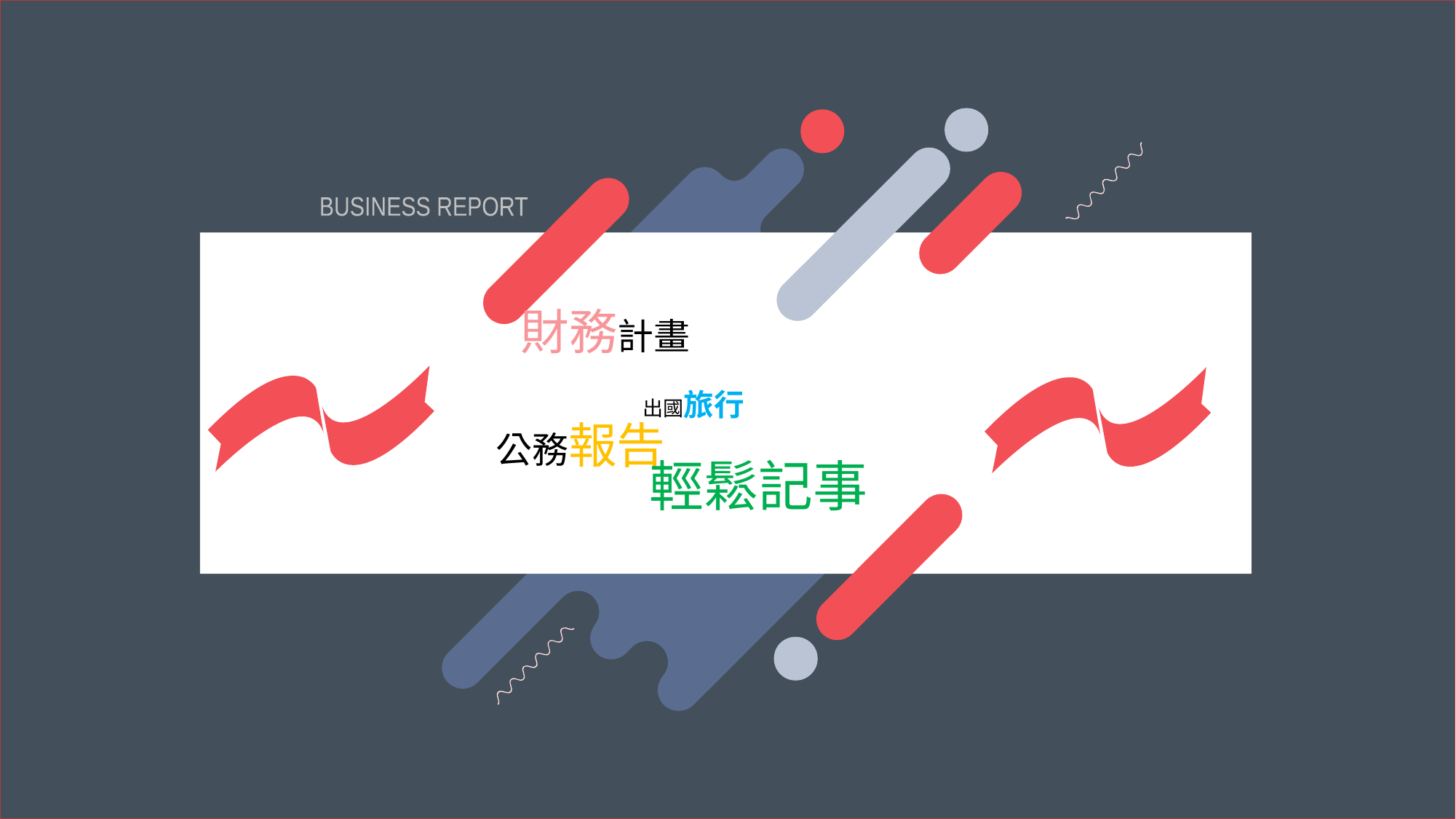

BUSINESS REPORT
財務計畫
# 出國旅行

公務報告
輕鬆記事